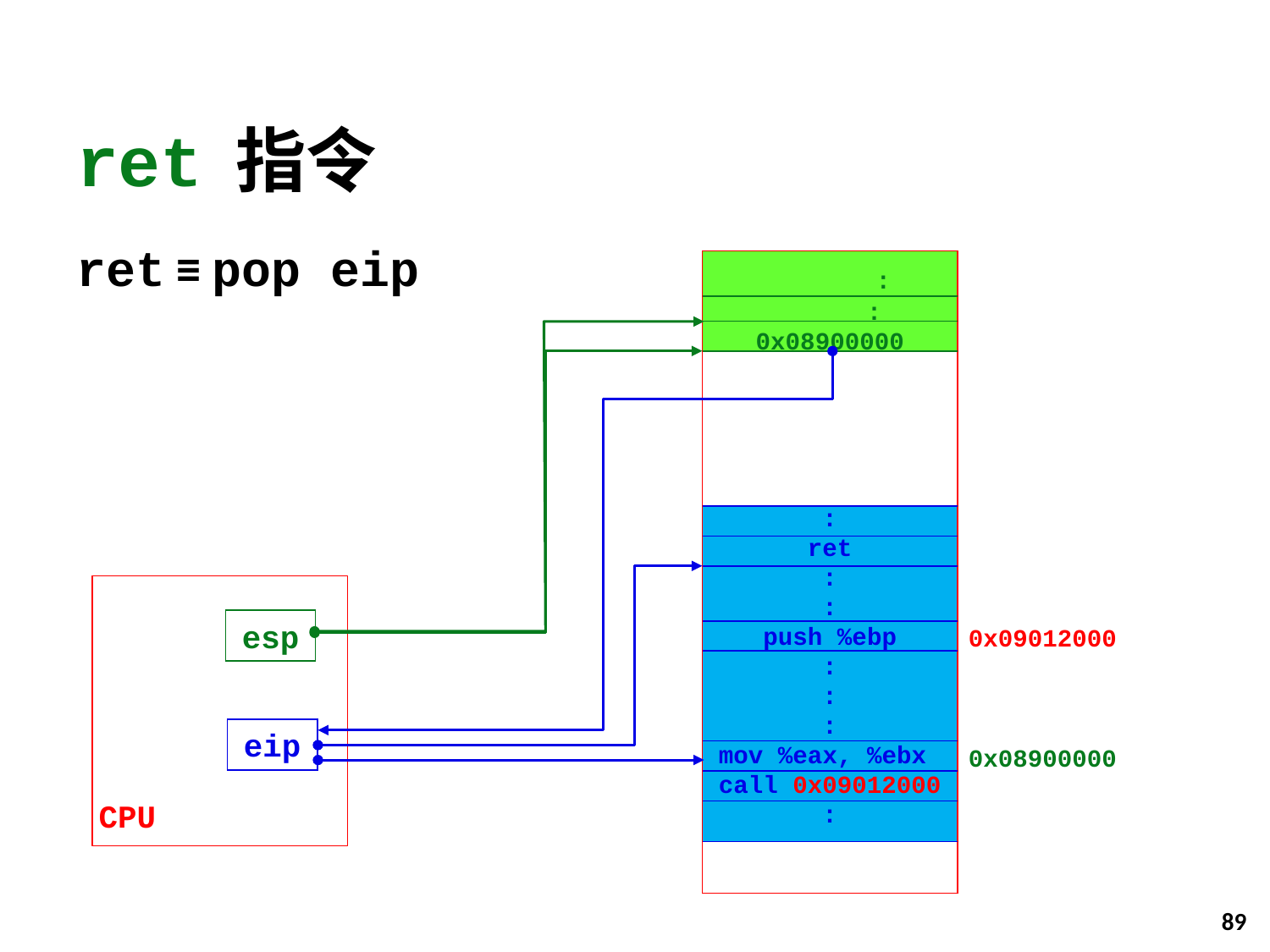

# ret 指令
ret ≡ pop eip

            :
       :
0x08900000

:
ret
:
:
push %ebp
:
:
:
mov %eax, %ebx
call 0x09012000
:

esp
0x09012000
eip
0x08900000

CPU
89